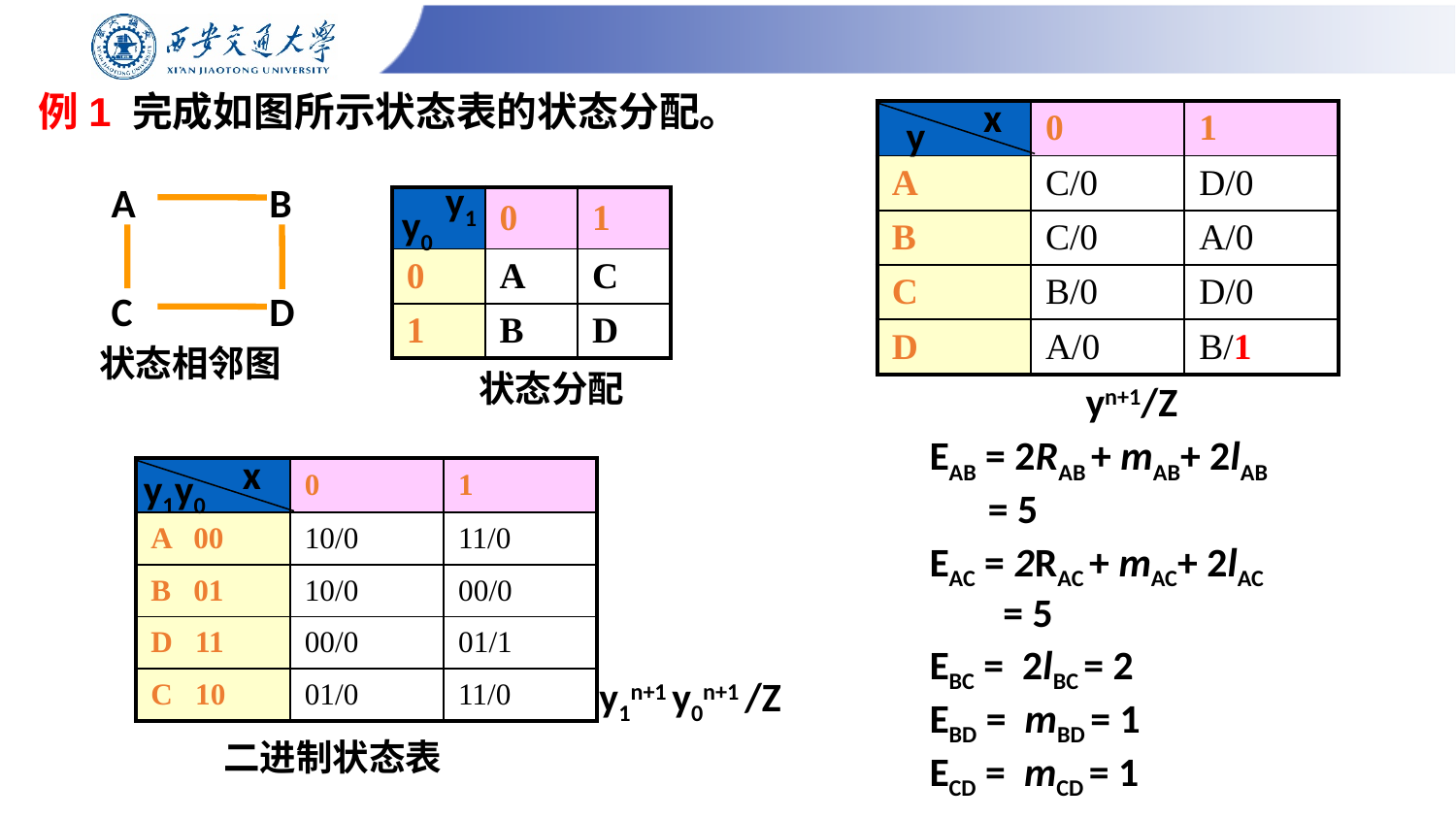

# 例1 完成如图所示状态表的状态分配。
x

y
|  | 0 | 1 |
| --- | --- | --- |
| A | C/0 | D/0 |
| B | C/0 | A/0 |
| C | B/0 | D/0 |
| D | A/0 | B/1 |
y1
y0
状态分配
A
B

C
|  | 0 | 1 |
| --- | --- | --- |
| 0 | A | C |
| 1 | B | D |

D

状态相邻图
yn+1/Z
EAB = 2RAB + mAB+ 2lAB
           = 5
EAC = 2RAC + mAC+ 2lAC
        = 5
EBC =  2lBC = 2
EBD =  mBD = 1
ECD =  mCD = 1
x
y1y0

|  | 0 | 1 |
| --- | --- | --- |
| A 00 | 10/0 | 11/0 |
| B 01 | 10/0 | 00/0 |
| D 11 | 00/0 | 01/1 |
| C 10 | 01/0 | 11/0 |
y1n+1 y0n+1 /Z
二进制状态表